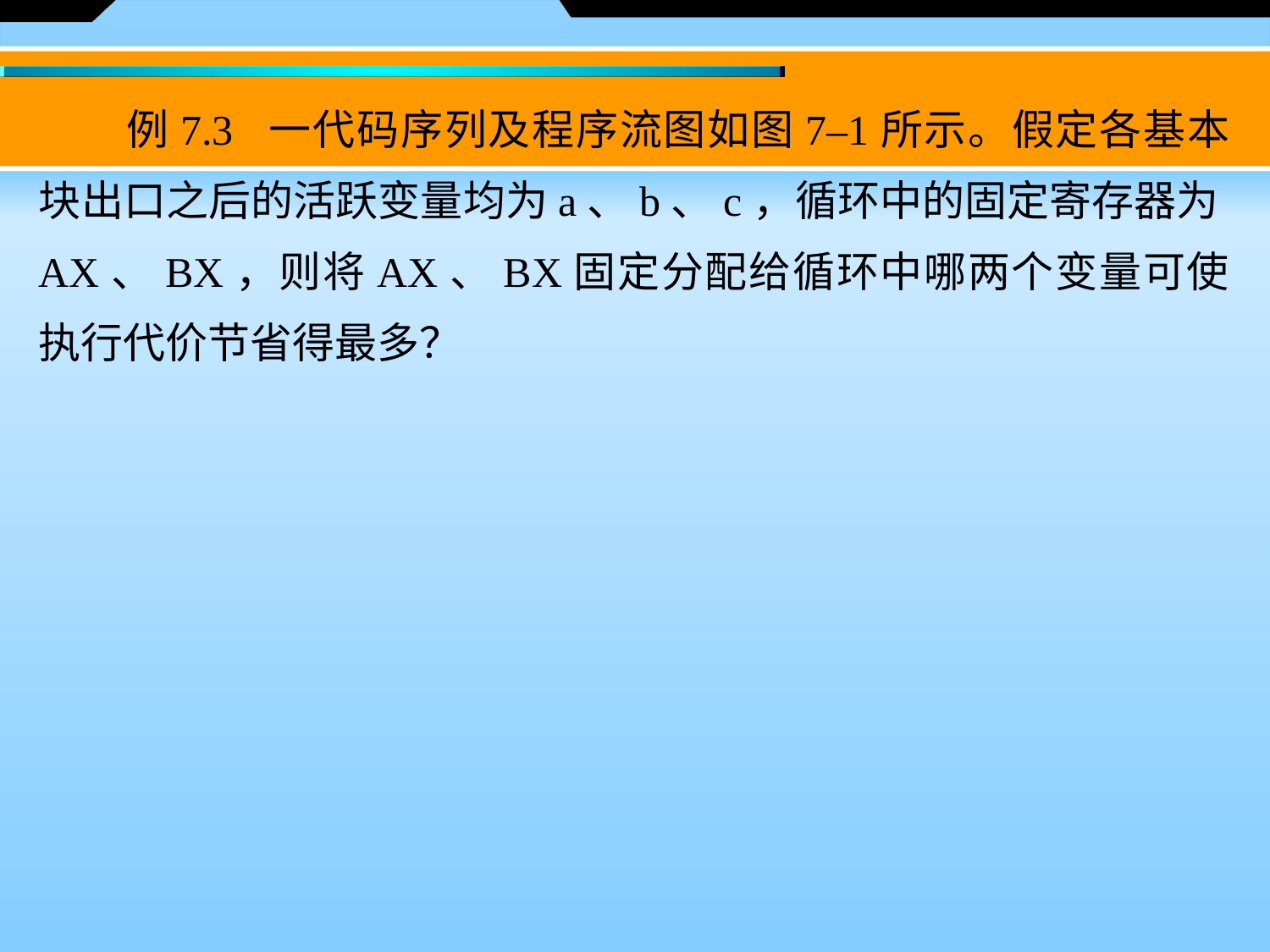

例7.3  一代码序列及程序流图如图7–1所示。假定各基本块出口之后的活跃变量均为a、b、c，循环中的固定寄存器为AX、BX，则将AX、BX固定分配给循环中哪两个变量可使执行代价节省得最多？